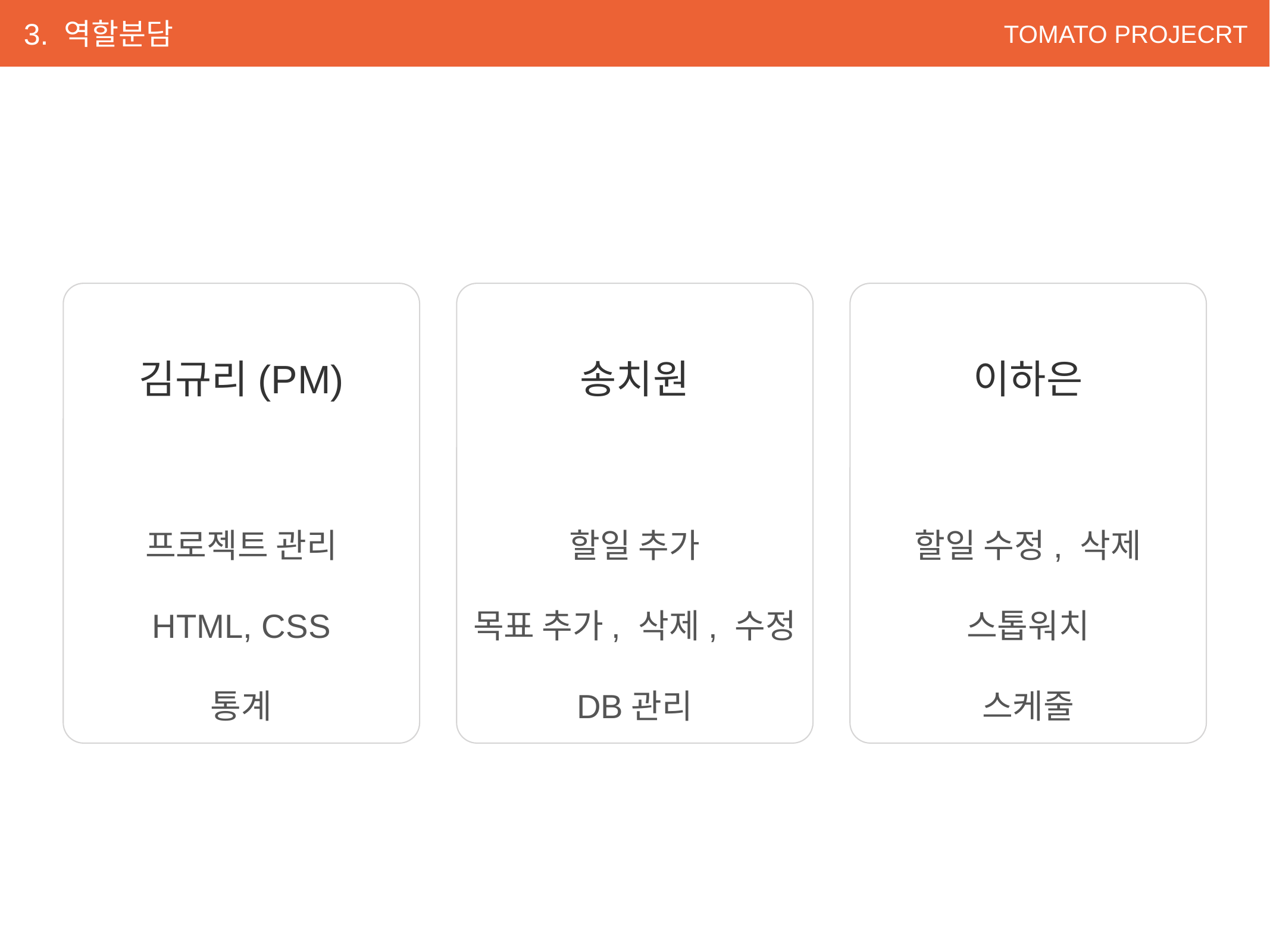

3. 역할분담

김규리(PM)
프로젝트 관리
HTML, CSS
통계

송치원
할일 추가
목표 추가, 삭제, 수정
DB관리

이하은
할일 수정, 삭제
스톱워치
스케줄